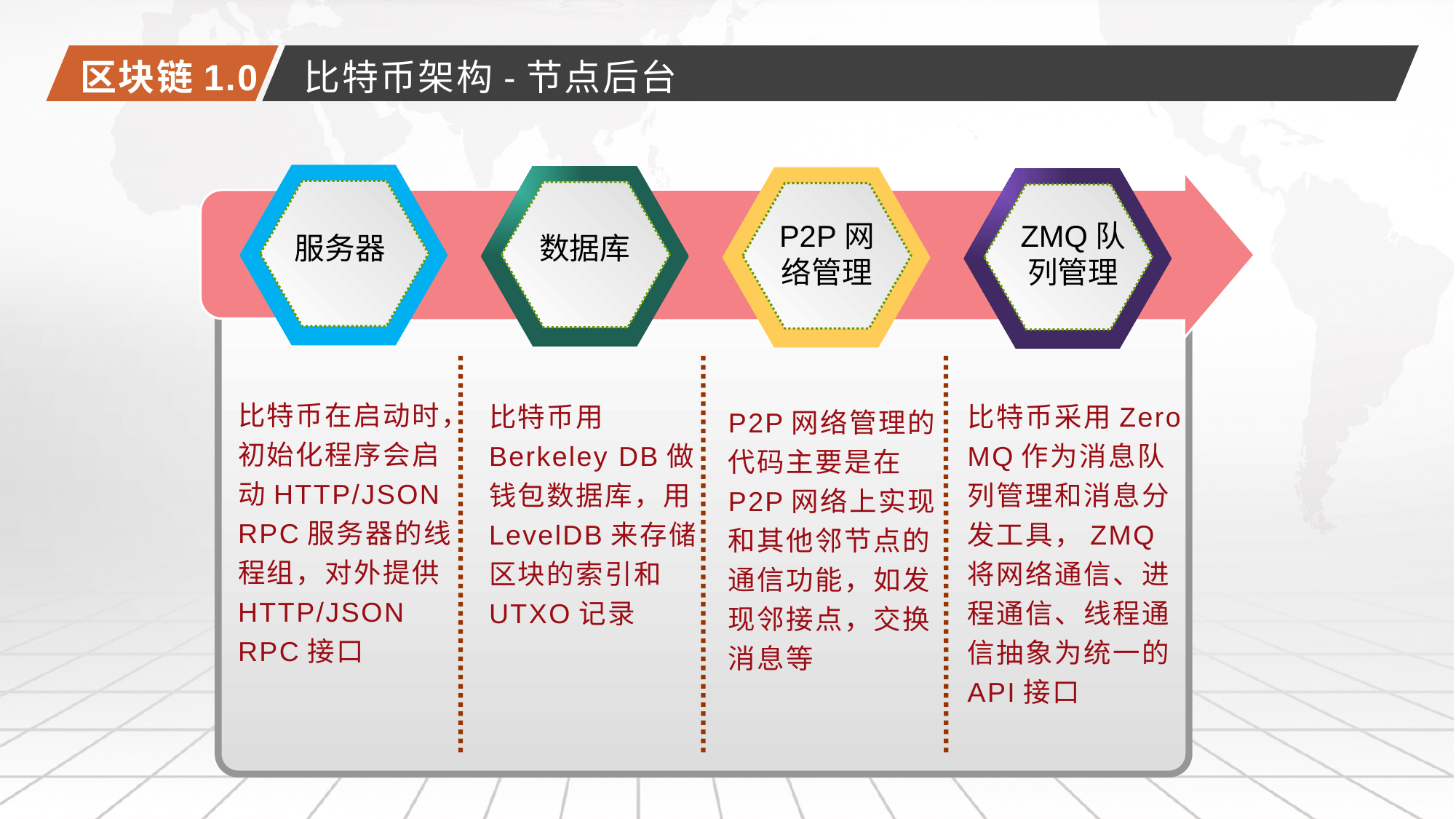

区块链1.0
比特币架构-节点后台

P2P网络管理
ZMQ队列管理
数据库
服务器

比特币在启动时，初始化程序会启动HTTP/JSON RPC服务器的线程组，对外提供HTTP/JSON RPC接口
比特币用Berkeley DB做钱包数据库，用LevelDB来存储区块的索引和UTXO记录
比特币采用Zero MQ作为消息队列管理和消息分发工具，ZMQ将网络通信、进程通信、线程通信抽象为统一的API接口
P2P网络管理的代码主要是在P2P网络上实现和其他邻节点的通信功能，如发现邻接点，交换消息等